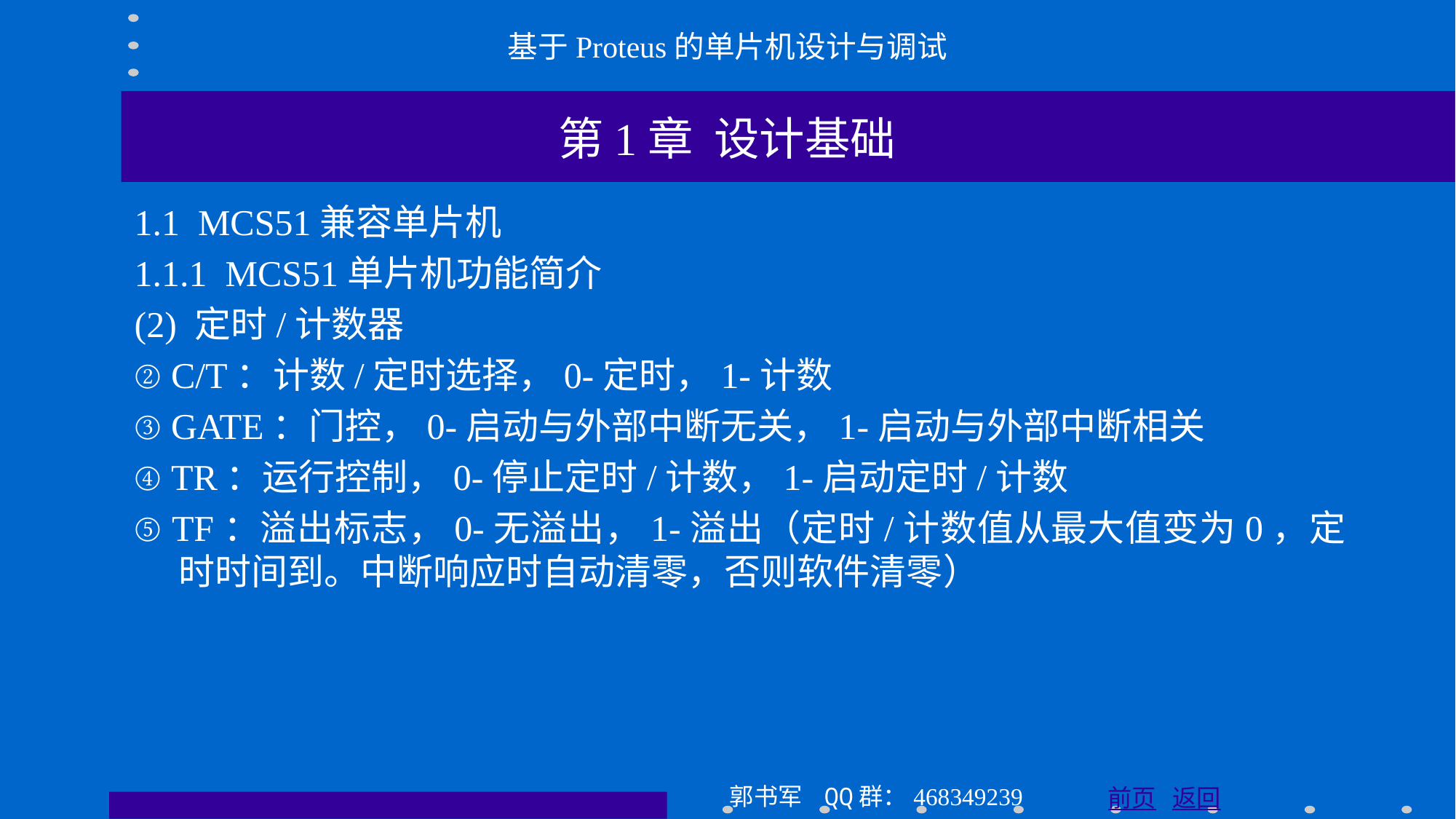

基于Proteus的单片机设计与调试
第1章  设计基础
1.1  MCS51兼容单片机
1.1.1  MCS51单片机功能简介
(2) 定时/计数器
② C/T：计数/定时选择，0-定时，1-计数
③ GATE：门控，0-启动与外部中断无关，1-启动与外部中断相关
④ TR：运行控制，0-停止定时/计数，1-启动定时/计数
⑤ TF：溢出标志，0-无溢出，1-溢出（定时/计数值从最大值变为0，定时时间到。中断响应时自动清零，否则软件清零）
郭书军   QQ群：468349239
前页   返回